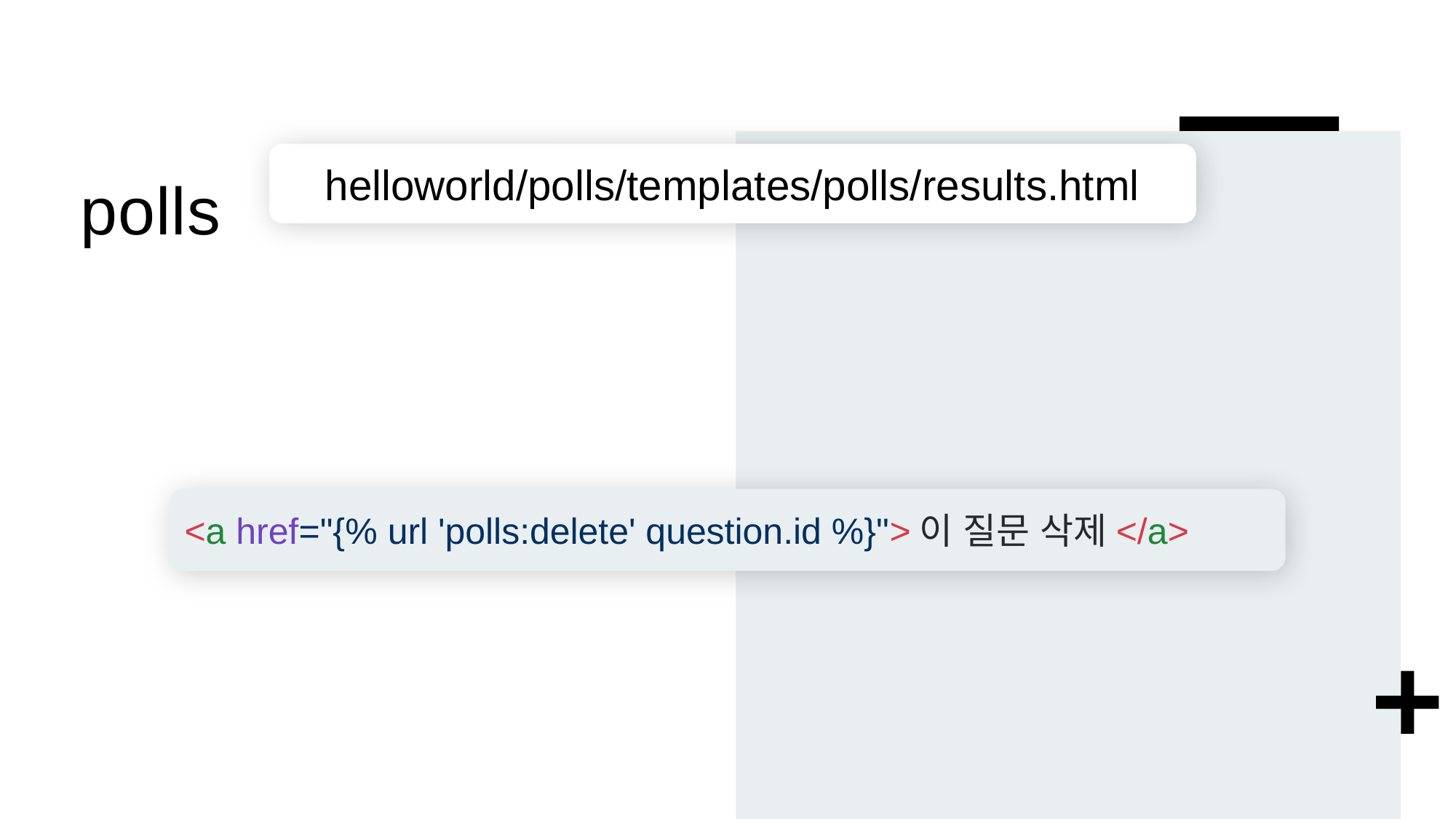

# polls
helloworld/polls/templates/polls/results.html
<a href="{% url 'polls:delete' question.id %}">이 질문 삭제</a>